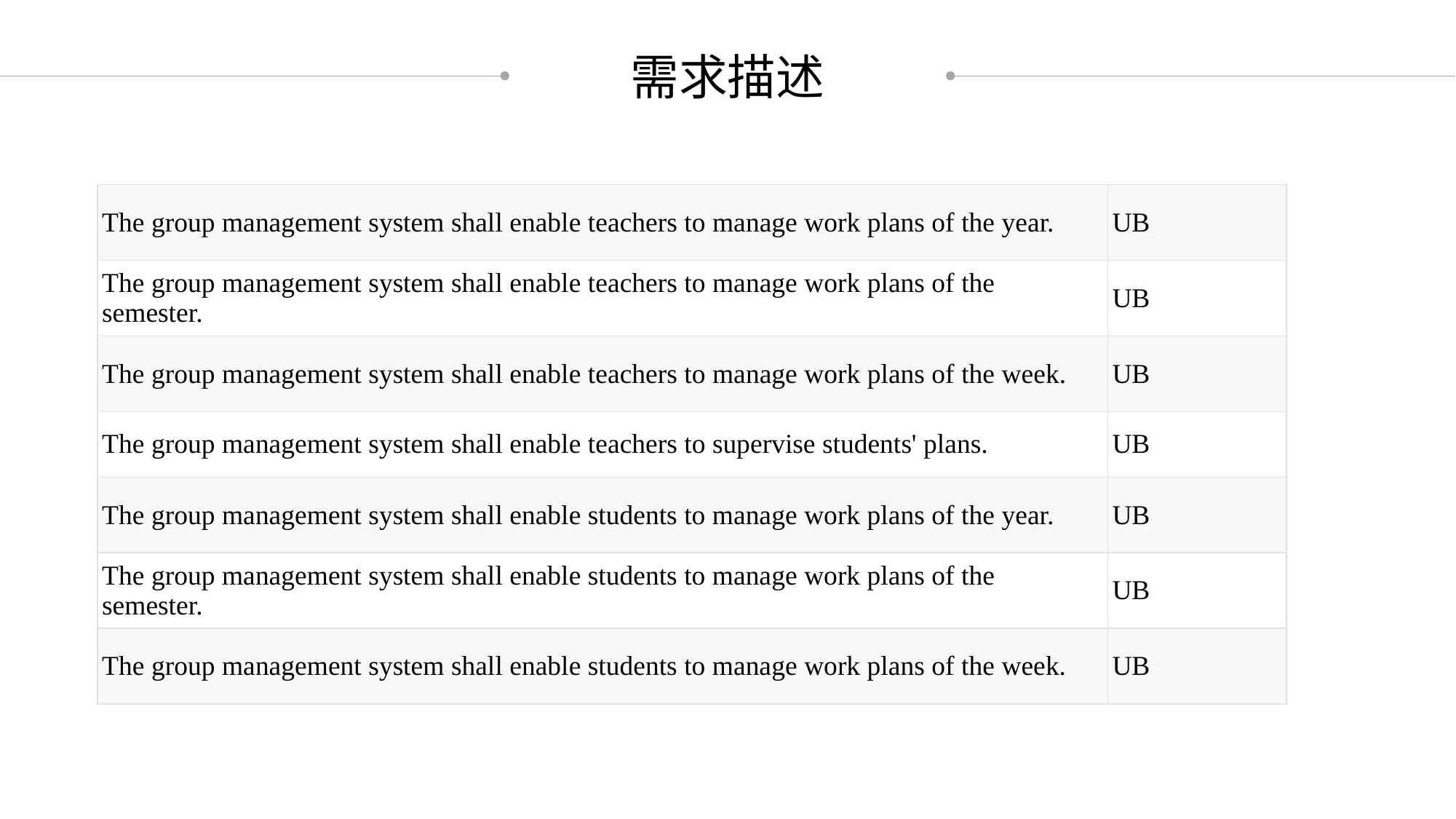

需求描述

| The group management system shall enable teachers to manage work plans of the year. | UB |
| --- | --- |
| The group management system shall enable teachers to manage work plans of the semester. | UB |
| The group management system shall enable teachers to manage work plans of the week. | UB |
| The group management system shall enable teachers to supervise students' plans. | UB |
| The group management system shall enable students to manage work plans of the year. | UB |
| The group management system shall enable students to manage work plans of the semester. | UB |
| The group management system shall enable students to manage work plans of the week. | UB |